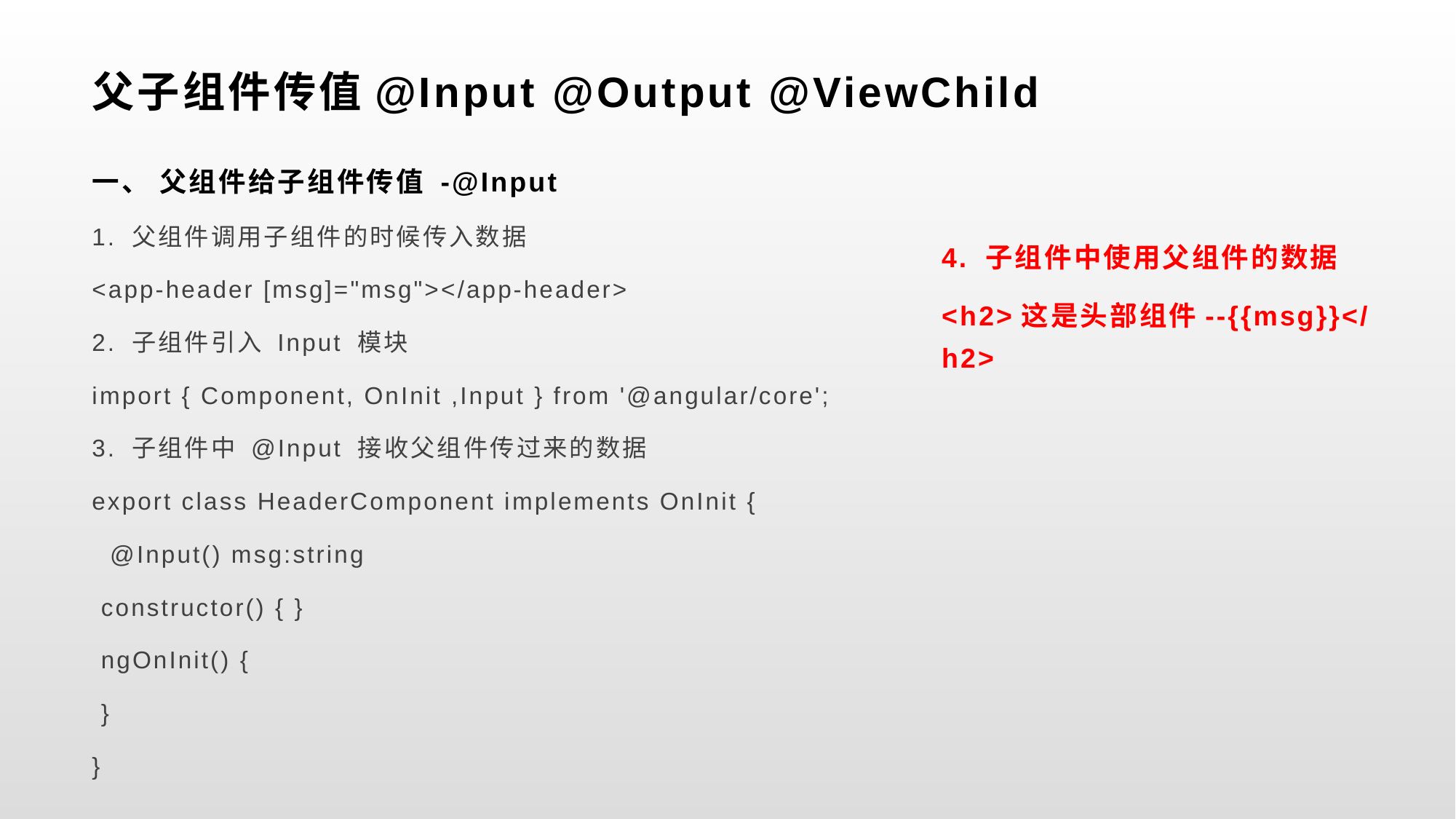

# 父子组件传值@Input @Output @ViewChild
一、 父组件给子组件传值 -@Input
1. 父组件调用子组件的时候传入数据
<app-header [msg]="msg"></app-header>
2. 子组件引入 Input 模块
import { Component, OnInit ,Input } from '@angular/core';
3. 子组件中 @Input 接收父组件传过来的数据
export class HeaderComponent implements OnInit {
  @Input() msg:string
 constructor() { }
 ngOnInit() {
 }
}

4. 子组件中使用父组件的数据
<h2>这是头部组件--{{msg}}</h2>